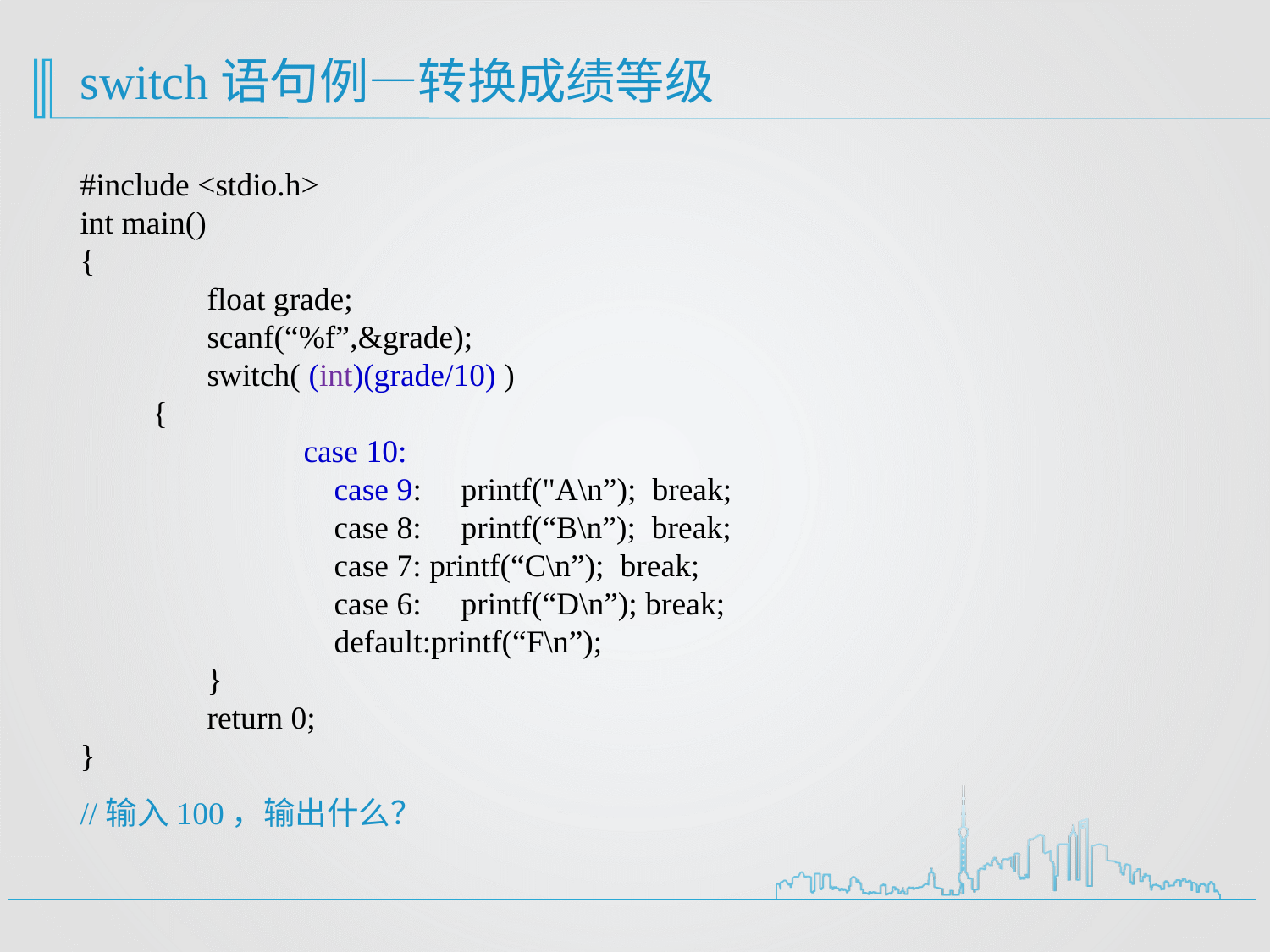

# switch语句例—转换成绩等级
#include <stdio.h>
int main()
{
	float grade;
	scanf(“%f”,&grade);
	switch( (int)(grade/10) )
         {
	            case 10:
		case 9:	printf("A\n”);  break;
		case 8:	printf(“B\n”);  break;
		case 7: printf(“C\n”);  break;
		case 6:	printf(“D\n”); break;
		default:printf(“F\n”);
	}
	return 0;
}
//输入100，输出什么？